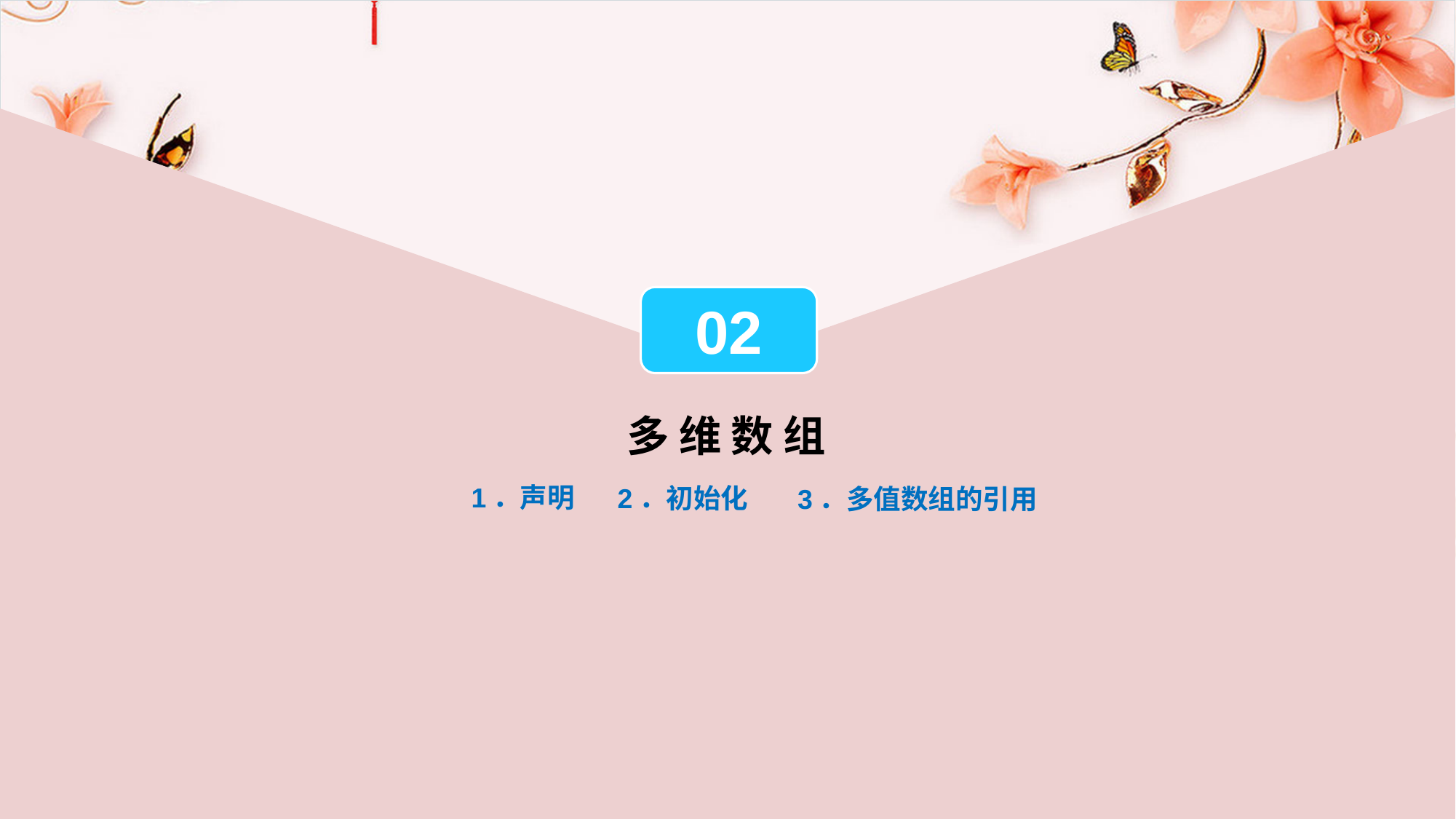

02
多 维 数 组
1．声明
2．初始化
3．多值数组的引用